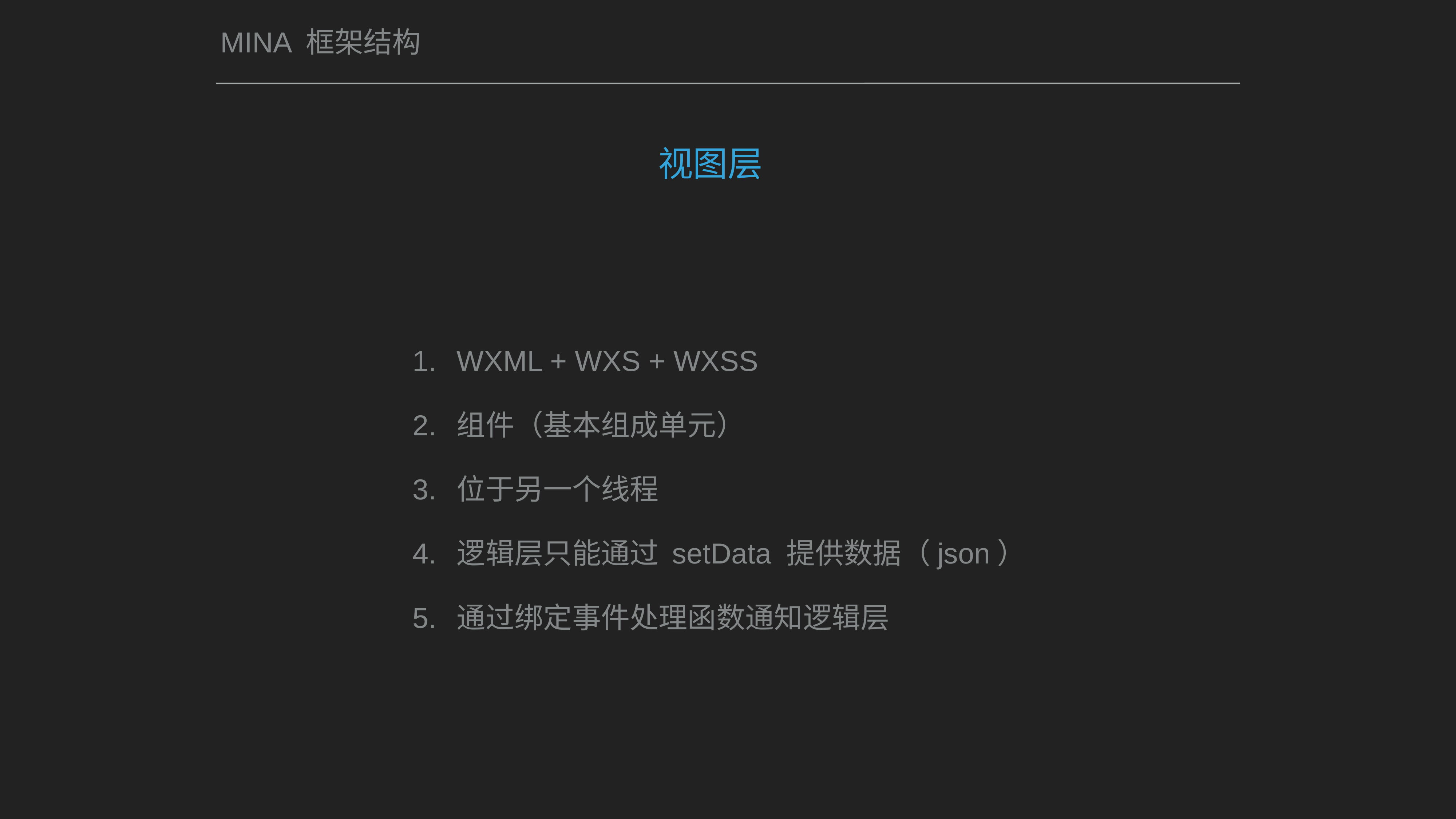

# MINA 框架结构
视图层
WXML + WXS + WXSS
组件（基本组成单元）
位于另一个线程
逻辑层只能通过 setData 提供数据（json）
通过绑定事件处理函数通知逻辑层